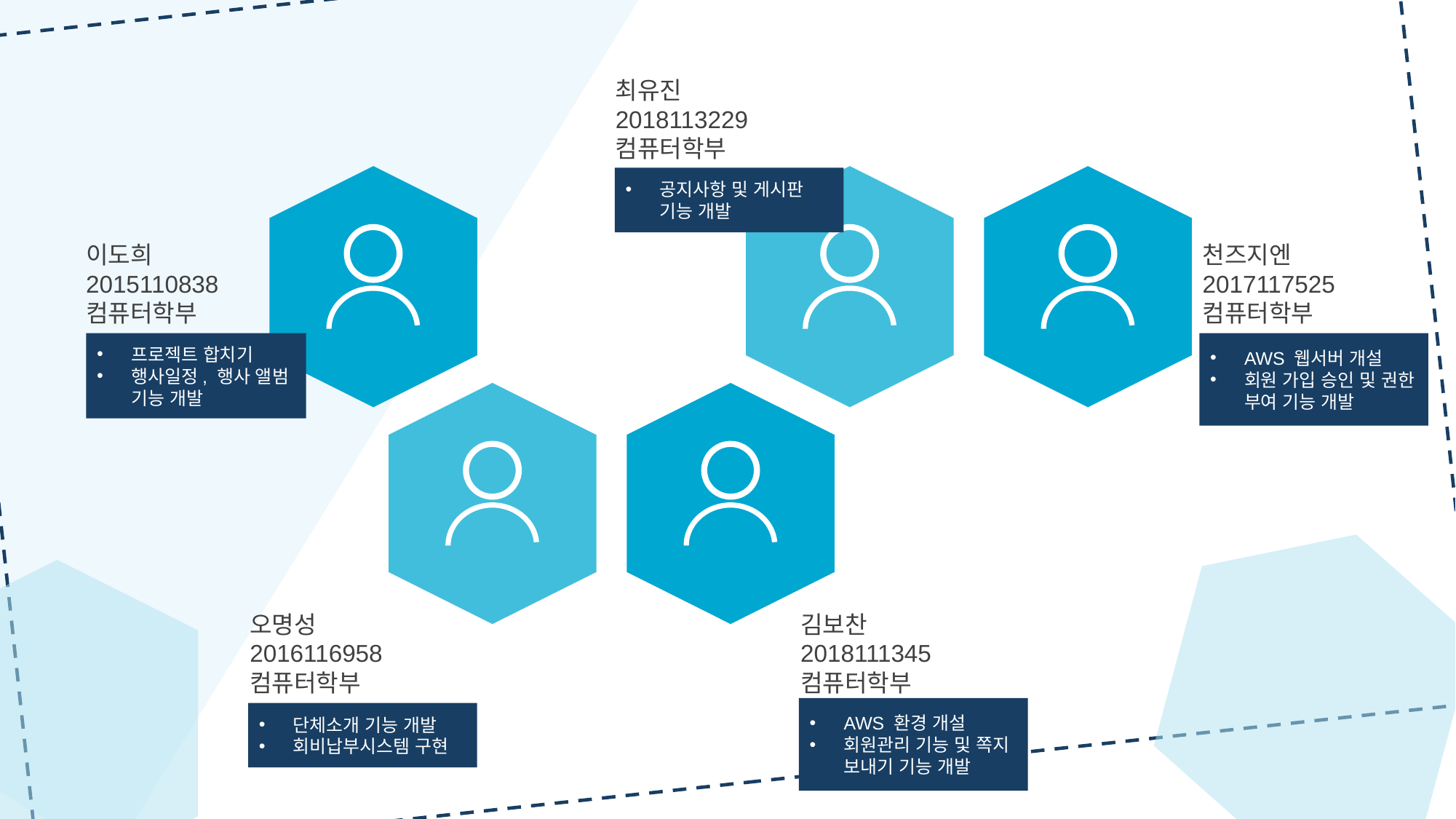

최유진
2018113229
컴퓨터학부

공지사항 및 게시판 기능 개발
이도희
2015110838
컴퓨터학부
천즈지엔
2017117525
컴퓨터학부
프로젝트 합치기
행사일정, 행사 앨범 기능 개발
AWS 웹서버 개설
회원 가입 승인 및 권한 부여 기능 개발

오명성
2016116958
컴퓨터학부
김보찬
2018111345
컴퓨터학부
AWS 환경 개설
회원관리 기능 및 쪽지 보내기 기능 개발
단체소개 기능 개발
회비납부시스템 구현